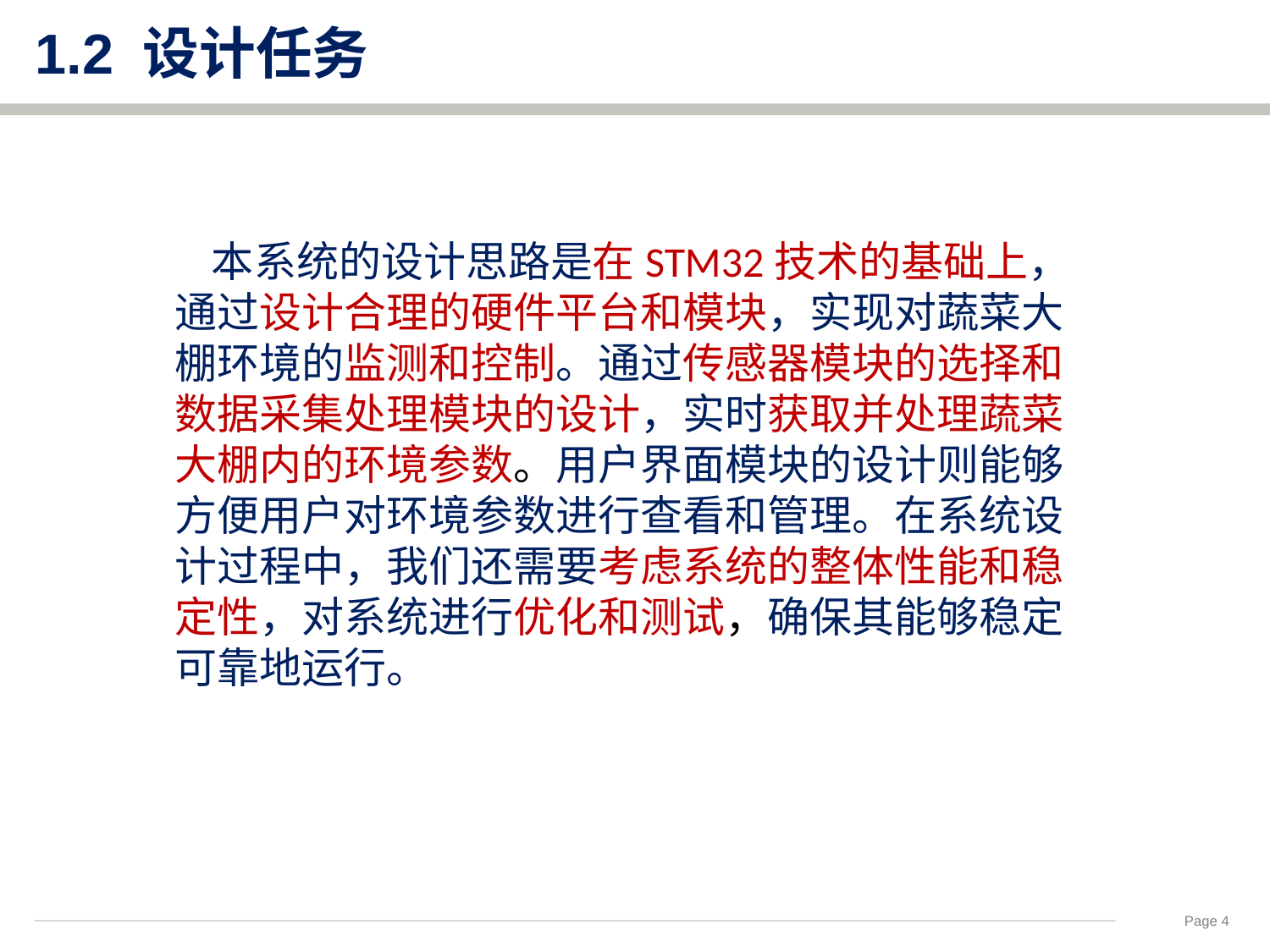

1.2 设计任务
本系统的设计思路是在STM32技术的基础上，通过设计合理的硬件平台和模块，实现对蔬菜大棚环境的监测和控制。通过传感器模块的选择和数据采集处理模块的设计，实时获取并处理蔬菜大棚内的环境参数。用户界面模块的设计则能够方便用户对环境参数进行查看和管理。在系统设计过程中，我们还需要考虑系统的整体性能和稳定性，对系统进行优化和测试，确保其能够稳定可靠地运行。